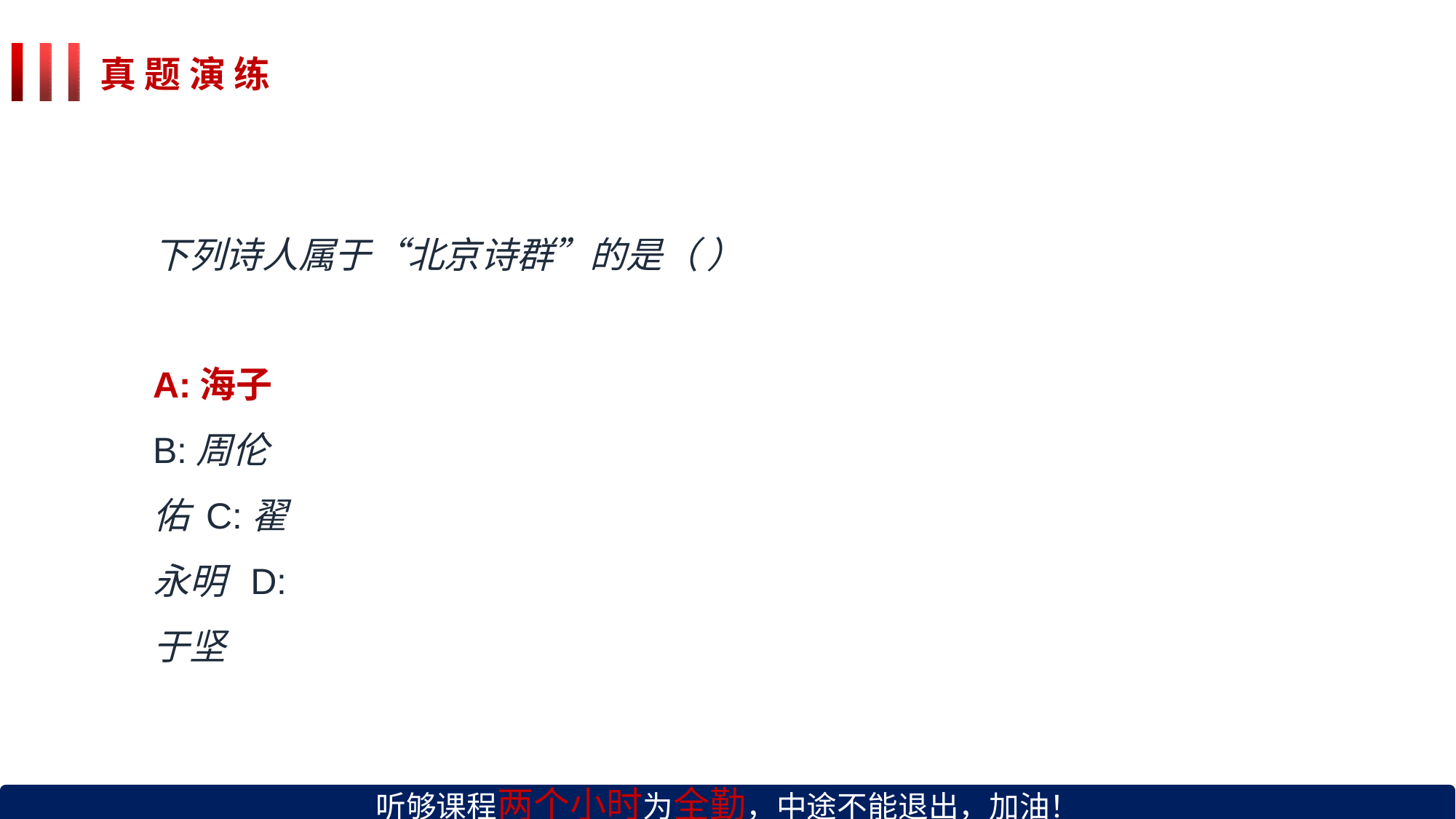

# 真 题 演 练
下列诗人属于“北京诗群”的是（ ）

A:海子 B:周伦佑 C:翟永明  D:于坚
73

听够课程两个小时为全勤，中途不能退出，加油！